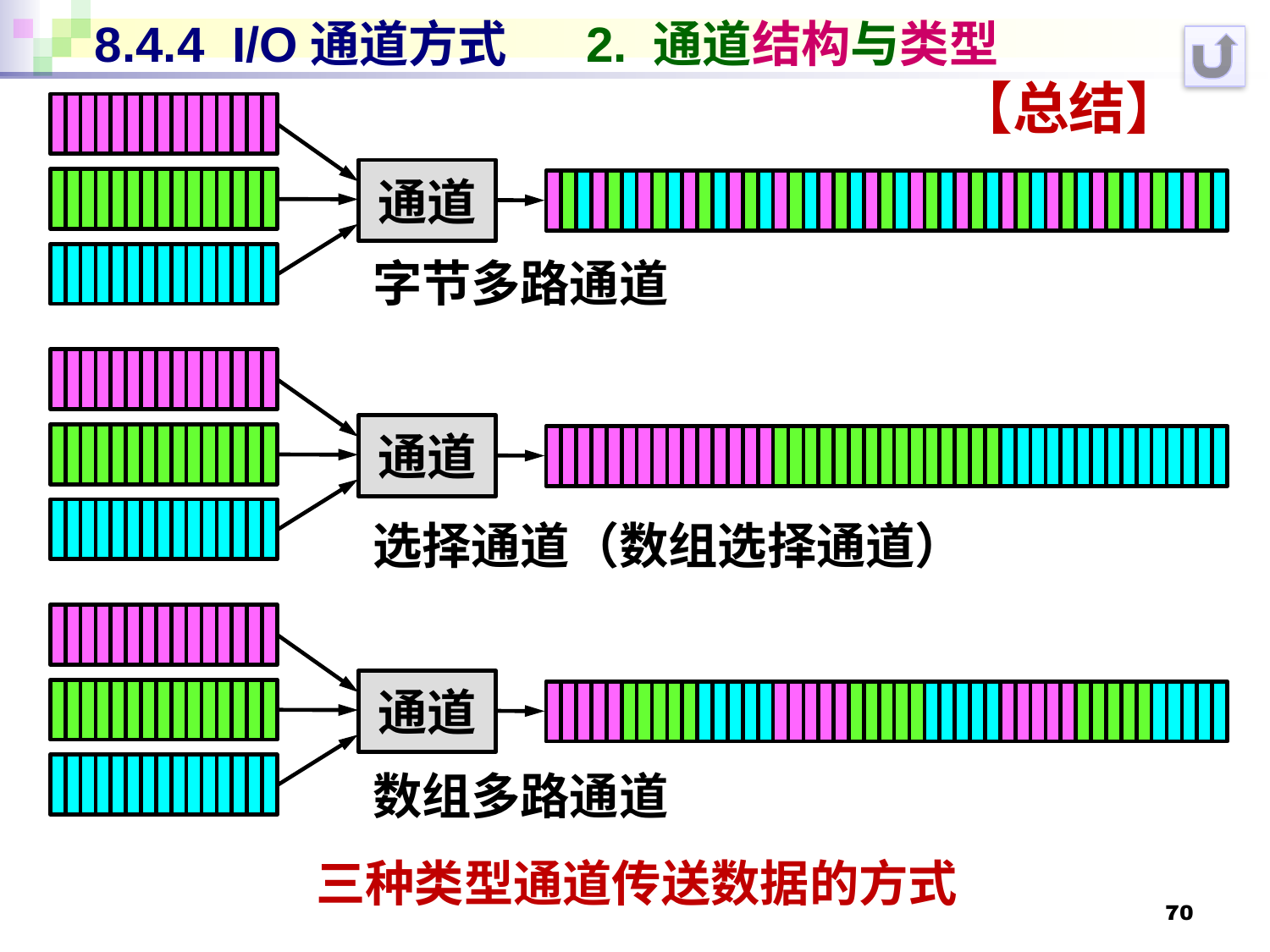

# 8.4.4  I/O通道方式      2. 通道结构与类型

【总结】

通道

字节多路通道

通道

选择通道（数组选择通道）

通道

数组多路通道
三种类型通道传送数据的方式
70